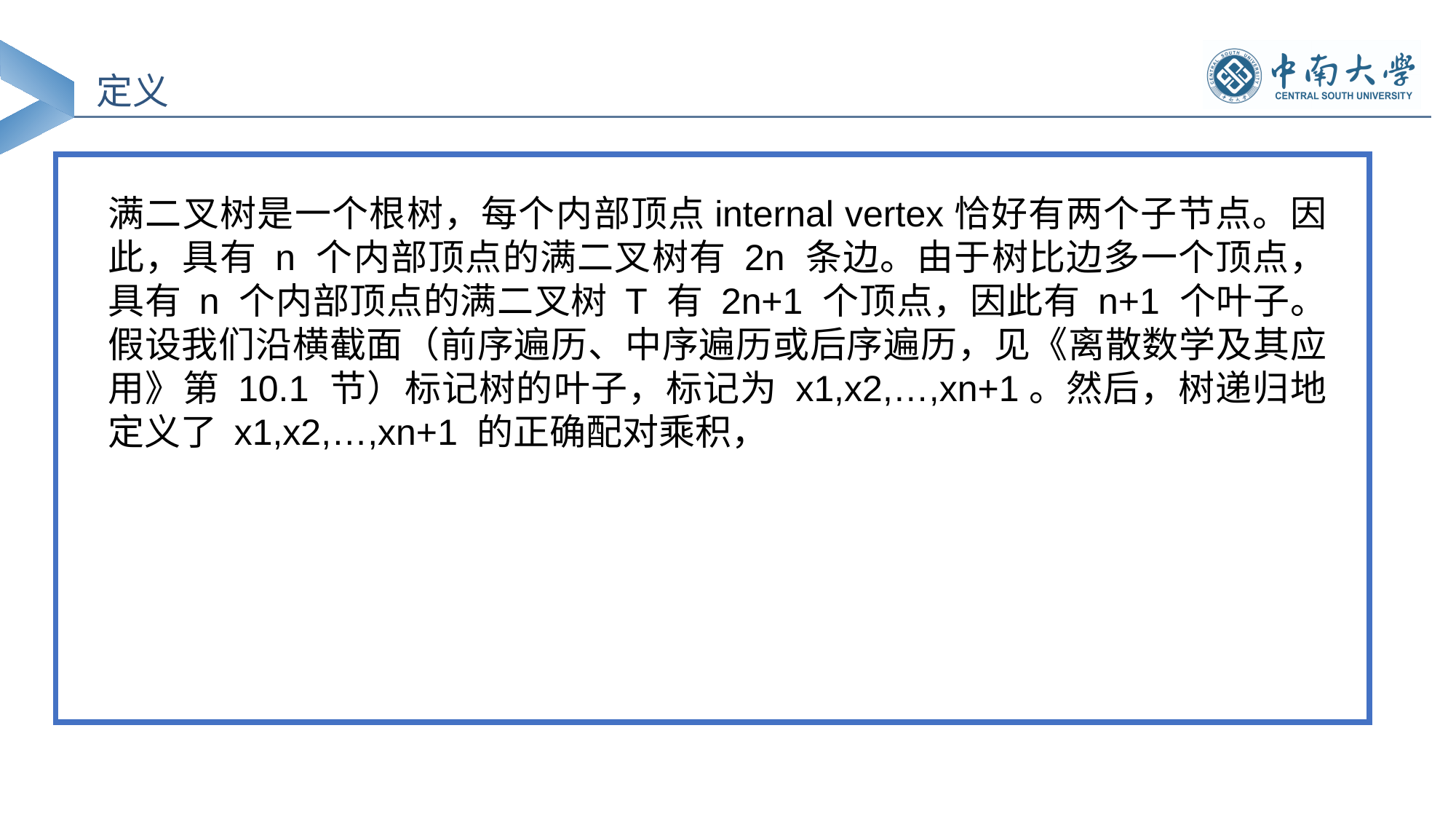

定义

满二叉树是一个根树，每个内部顶点internal vertex恰好有两个子节点。因此，具有 n 个内部顶点的满二叉树有 2n 条边。由于树比边多一个顶点，具有 n 个内部顶点的满二叉树 T 有 2n+1 个顶点，因此有 n+1 个叶子。假设我们沿横截面（前序遍历、中序遍历或后序遍历，见《离散数学及其应用》第 10.1 节）标记树的叶子，标记为 x1,x2,…,xn+1。然后，树递归地定义了 x1,x2,…,xn+1 的正确配对乘积，